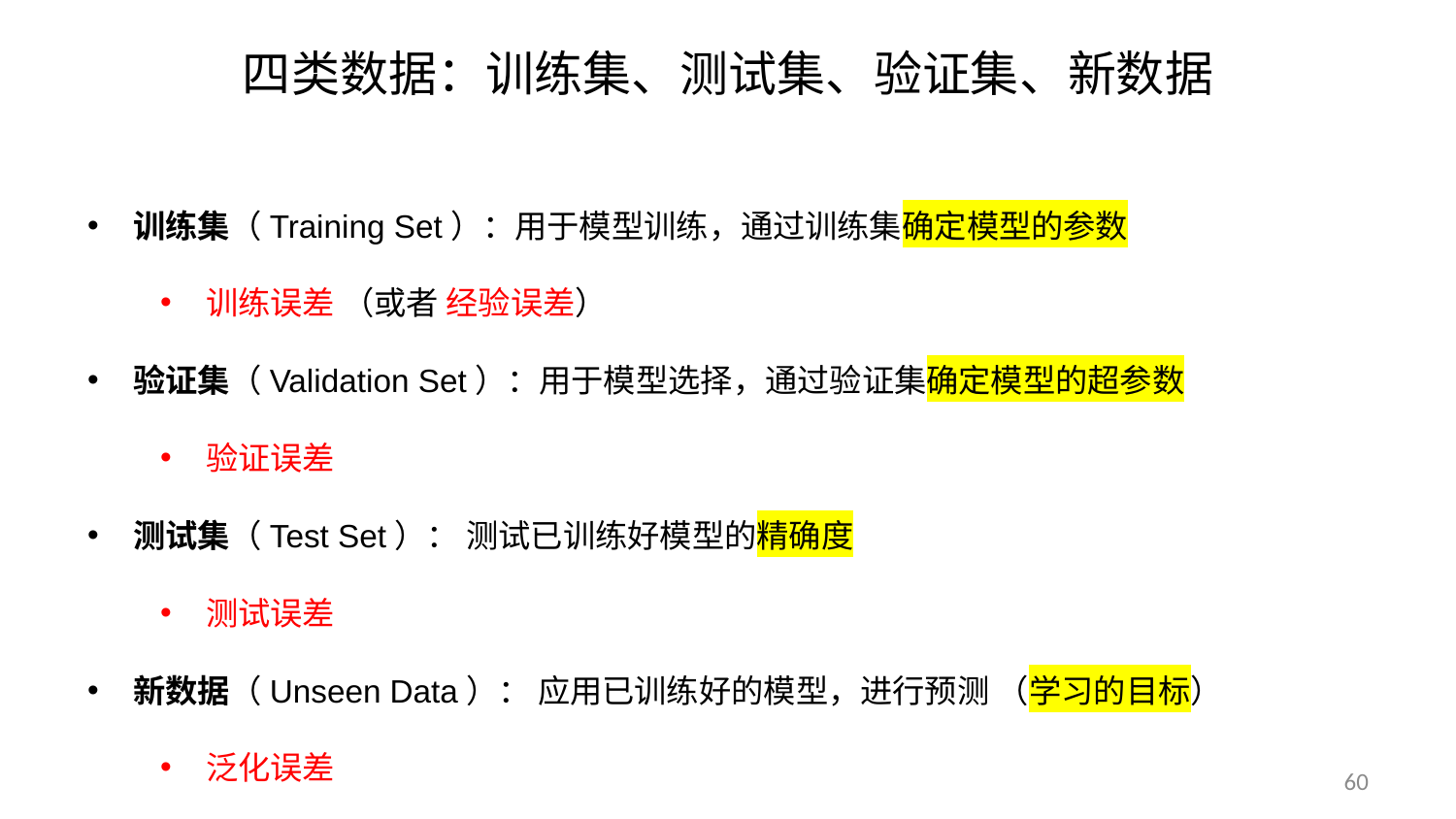

四类数据：训练集、测试集、验证集、新数据

训练集（Training Set）：用于模型训练，通过训练集确定模型的参数
训练误差 （或者 经验误差）
验证集（Validation Set）：用于模型选择，通过验证集确定模型的超参数
验证误差
测试集（Test Set）： 测试已训练好模型的精确度
测试误差
新数据（Unseen Data）： 应用已训练好的模型，进行预测 （学习的目标）
泛化误差

60